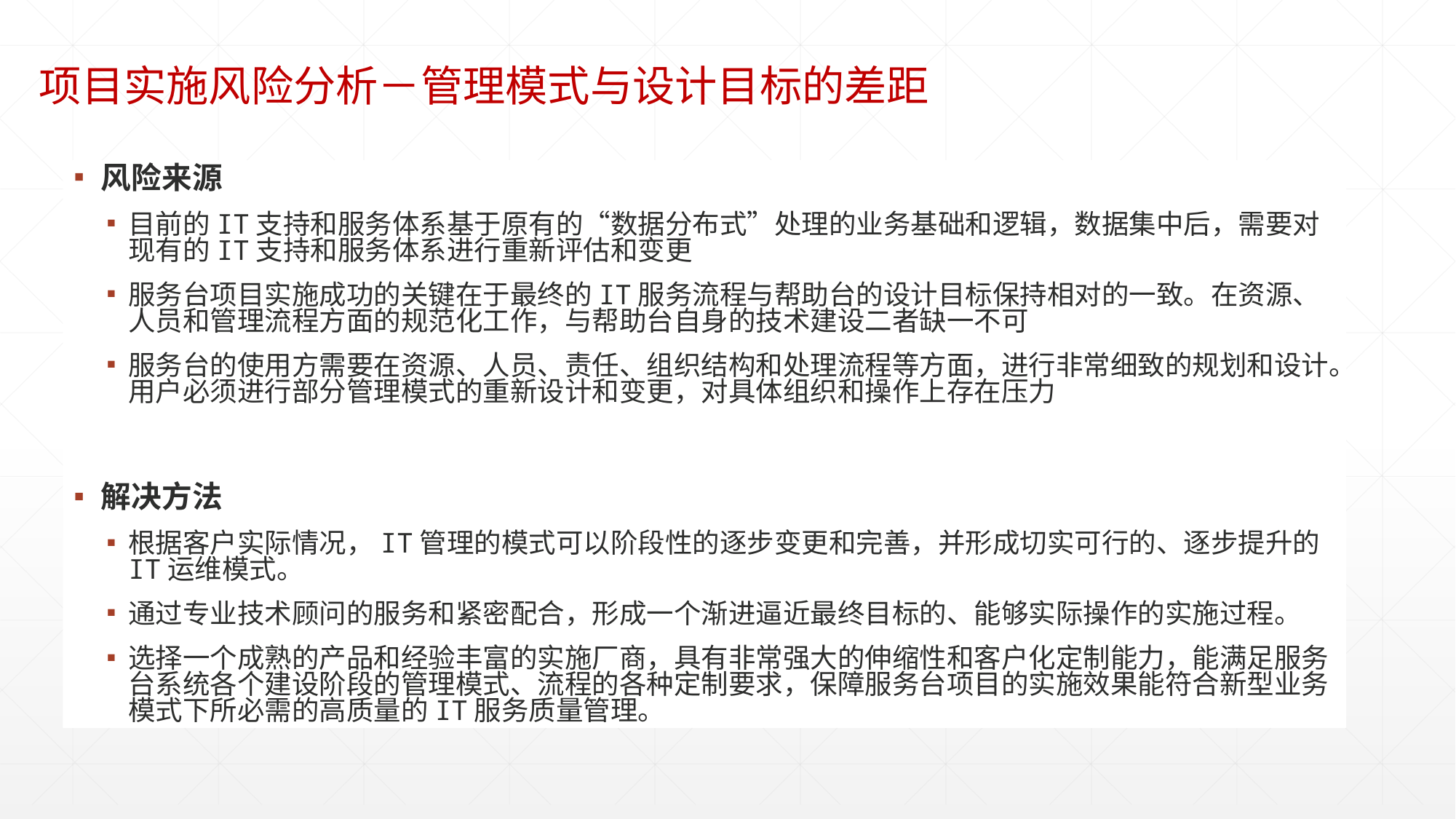

项目实施风险分析－管理模式与设计目标的差距
风险来源
目前的IT支持和服务体系基于原有的“数据分布式”处理的业务基础和逻辑，数据集中后，需要对现有的IT支持和服务体系进行重新评估和变更
服务台项目实施成功的关键在于最终的IT服务流程与帮助台的设计目标保持相对的一致。在资源、人员和管理流程方面的规范化工作，与帮助台自身的技术建设二者缺一不可
服务台的使用方需要在资源、人员、责任、组织结构和处理流程等方面，进行非常细致的规划和设计。用户必须进行部分管理模式的重新设计和变更，对具体组织和操作上存在压力

解决方法
根据客户实际情况，IT管理的模式可以阶段性的逐步变更和完善，并形成切实可行的、逐步提升的IT运维模式。
通过专业技术顾问的服务和紧密配合，形成一个渐进逼近最终目标的、能够实际操作的实施过程。
选择一个成熟的产品和经验丰富的实施厂商，具有非常强大的伸缩性和客户化定制能力，能满足服务台系统各个建设阶段的管理模式、流程的各种定制要求，保障服务台项目的实施效果能符合新型业务模式下所必需的高质量的IT服务质量管理。